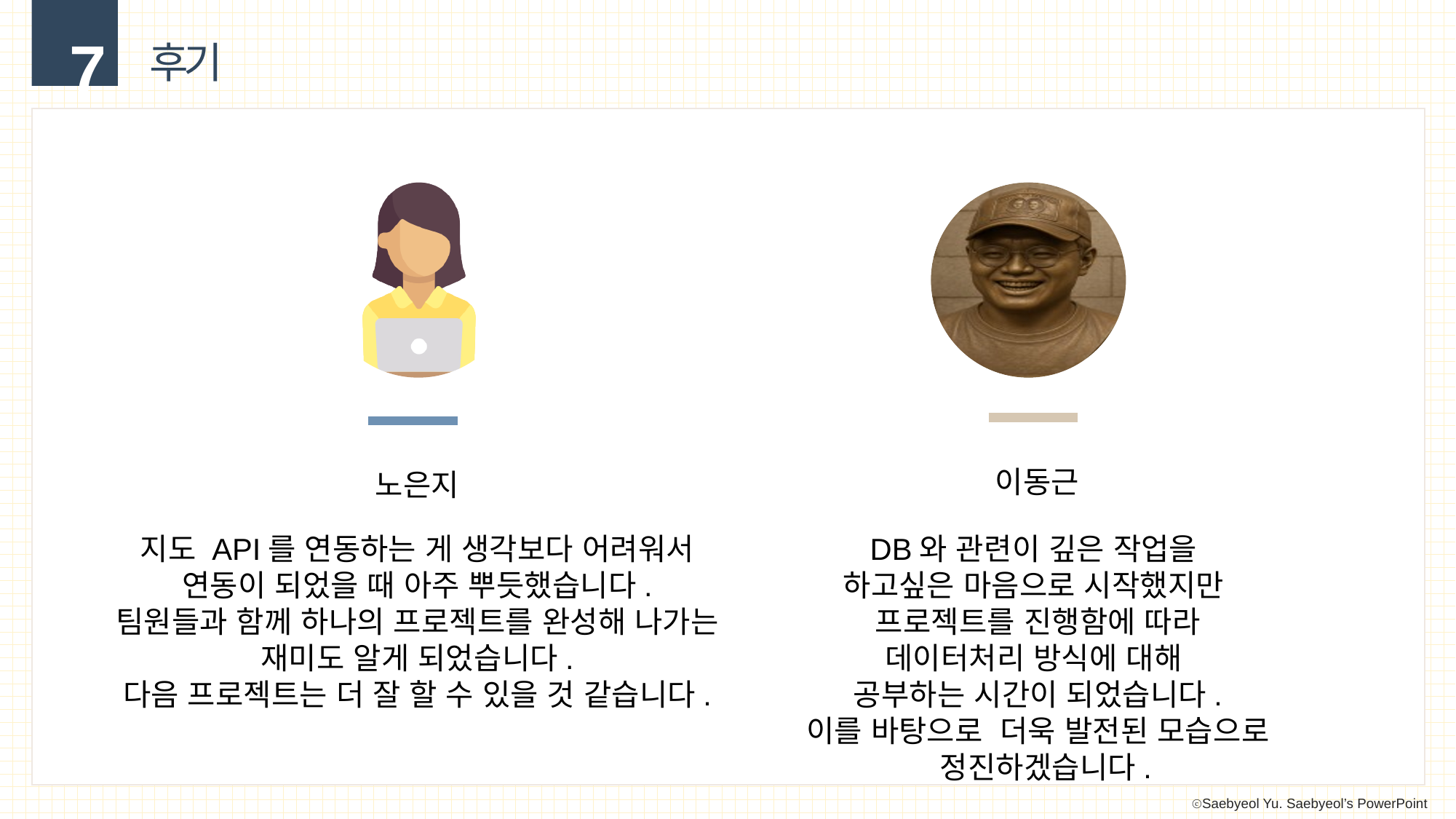

7
후기

이동근
노은지
지도 API를 연동하는 게 생각보다 어려워서
연동이 되었을 때 아주 뿌듯했습니다.
팀원들과 함께 하나의 프로젝트를 완성해 나가는
재미도 알게 되었습니다.
다음 프로젝트는 더 잘 할 수 있을 것 같습니다.

DB와 관련이 깊은 작업을
하고싶은 마음으로 시작했지만
프로젝트를 진행함에 따라
데이터처리 방식에 대해
공부하는 시간이 되었습니다.
이를 바탕으로  더욱 발전된 모습으로
 정진하겠습니다.